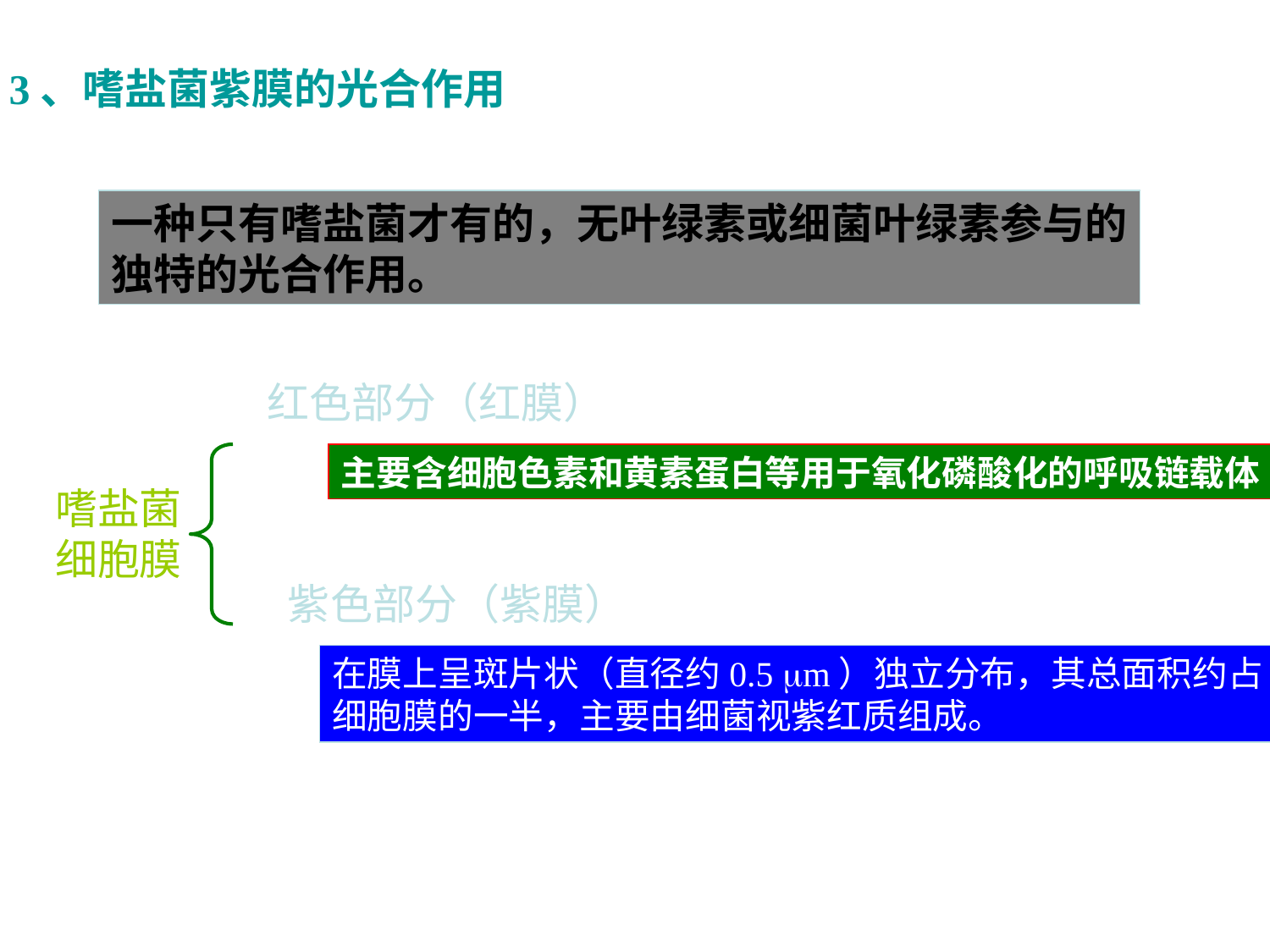

3、嗜盐菌紫膜的光合作用
一种只有嗜盐菌才有的，无叶绿素或细菌叶绿素参与的
独特的光合作用。
红色部分（红膜）

主要含细胞色素和黄素蛋白等用于氧化磷酸化的呼吸链载体
嗜盐菌
细胞膜
紫色部分（紫膜）
在膜上呈斑片状（直径约0.5 μm）独立分布，其总面积约占
细胞膜的一半，主要由细菌视紫红质组成。